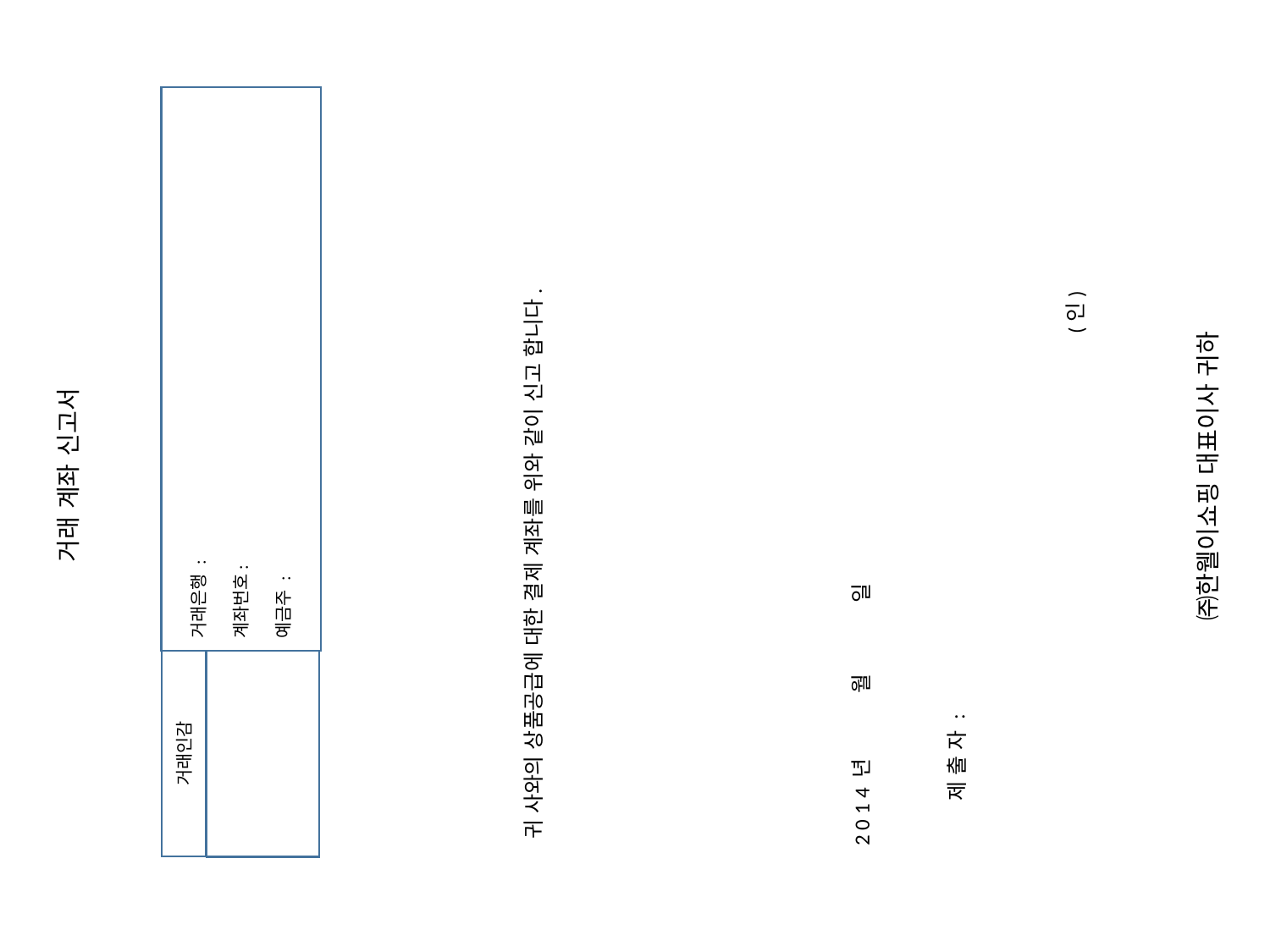

(인)
거래은행 :

계좌번호:

예금주 :
거래인감

거래 계좌 신고서
㈜한웰이쇼핑 대표이사 귀하
귀 사와의 상품공급에 대한 결제 계좌를 위와 같이 신고 합니다.
2 0 1 4 년           월            일
제 출 자 :